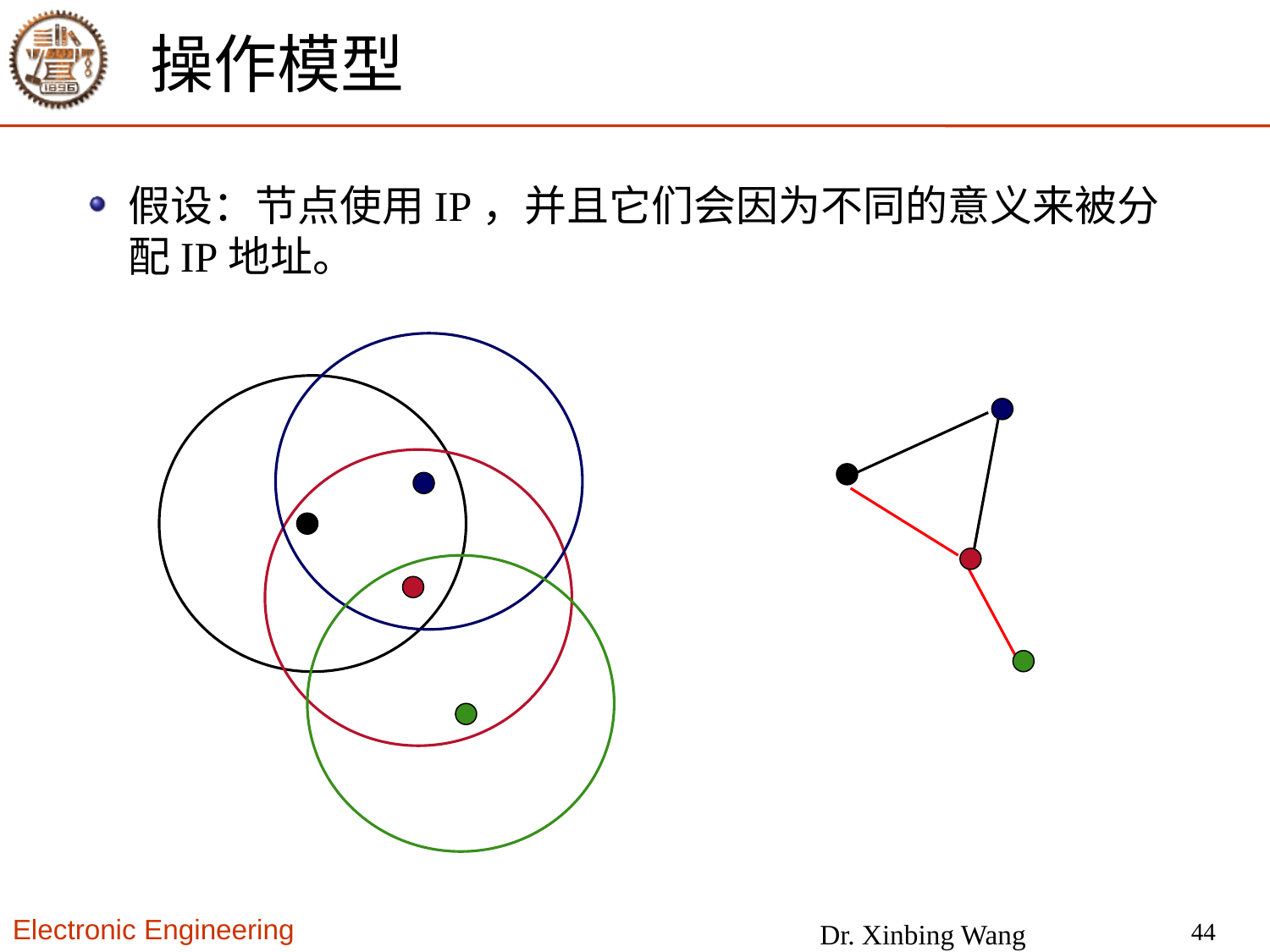

# 操作模型
假设：节点使用IP，并且它们会因为不同的意义来被分配IP地址。

44
Dr. Xinbing Wang